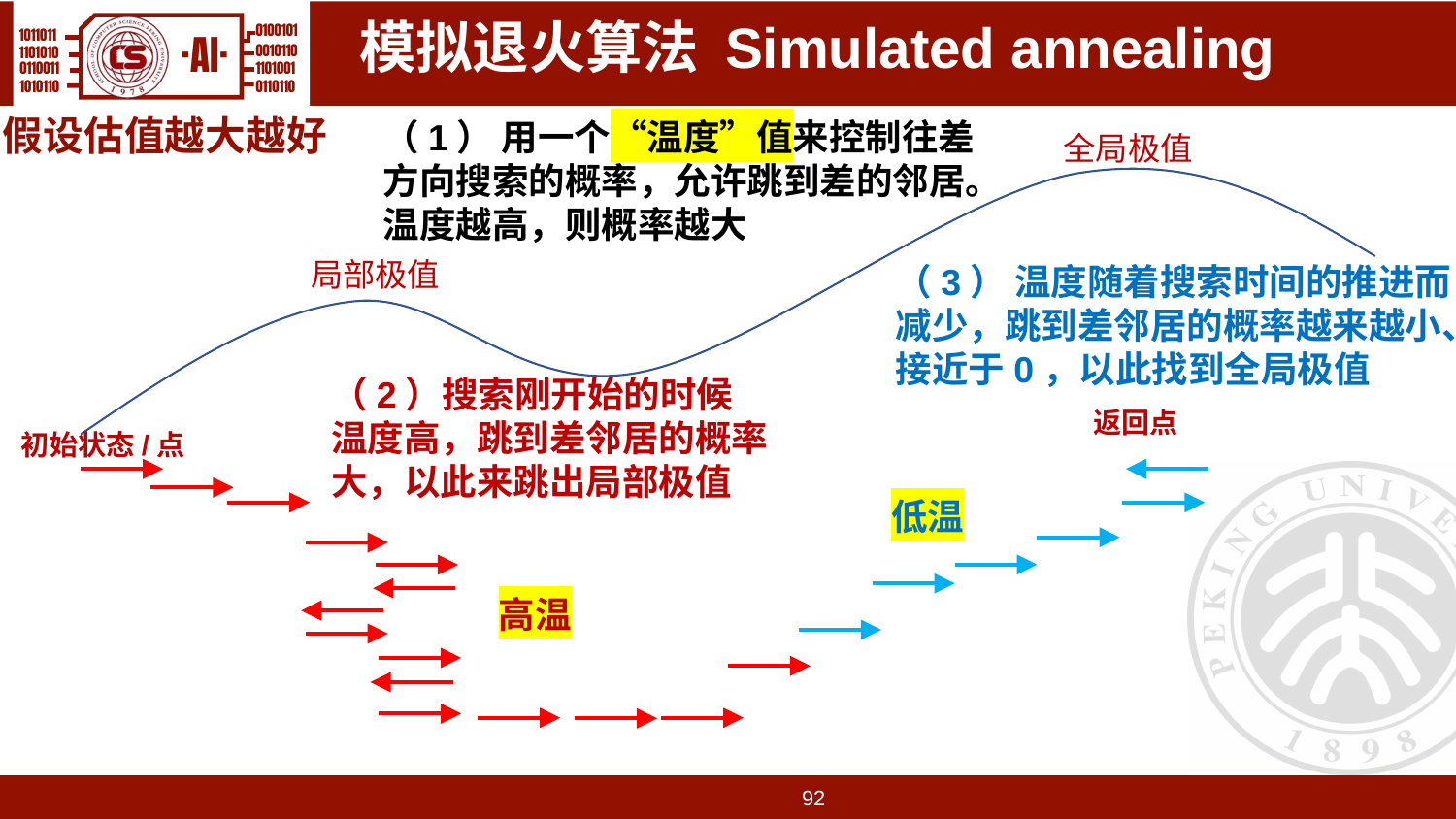

# 模拟退火算法 Simulated annealing
假设估值越大越好
（1） 用一个“温度”值来控制往差方向搜索的概率，允许跳到差的邻居。温度越高，则概率越大
全局极值

局部极值
（3） 温度随着搜索时间的推进而减少，跳到差邻居的概率越来越小、接近于0，以此找到全局极值
（2）搜索刚开始的时候温度高，跳到差邻居的概率大，以此来跳出局部极值
返回点
初始状态/点
低温
高温
92